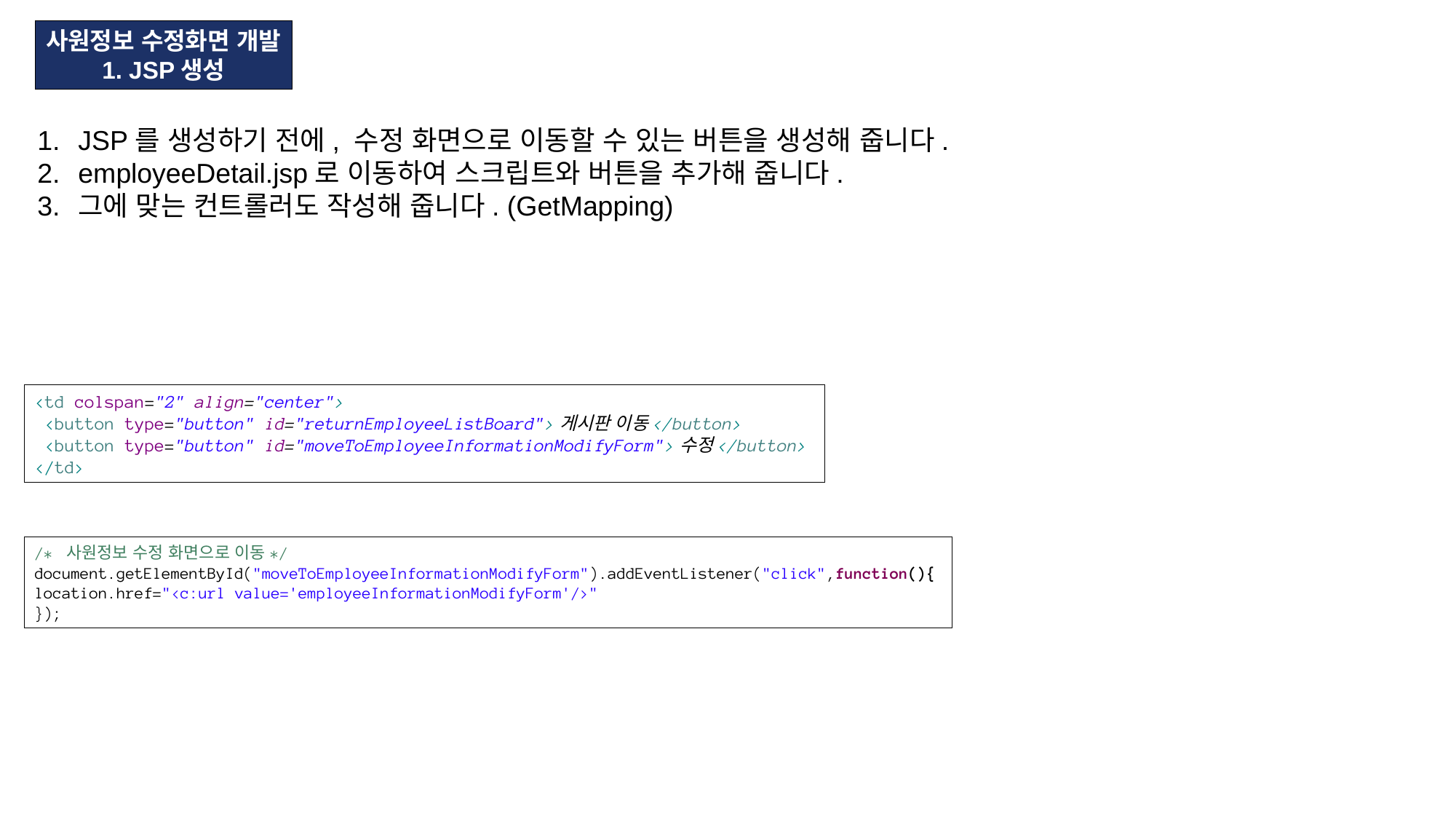

사원정보 수정화면 개발
1. JSP생성
JSP를 생성하기 전에, 수정 화면으로 이동할 수 있는 버튼을 생성해 줍니다.
employeeDetail.jsp로 이동하여 스크립트와 버튼을 추가해 줍니다.
그에 맞는 컨트롤러도 작성해 줍니다. (GetMapping)
<td colspan="2" align="center">
 <button type="button" id="returnEmployeeListBoard">게시판 이동</button>
 <button type="button" id="moveToEmployeeInformationModifyForm">수정</button>
</td>
/* 사원정보 수정 화면으로 이동*/
document.getElementById("moveToEmployeeInformationModifyForm").addEventListener("click",function(){
location.href="<c:url value='employeeInformationModifyForm'/>"
});